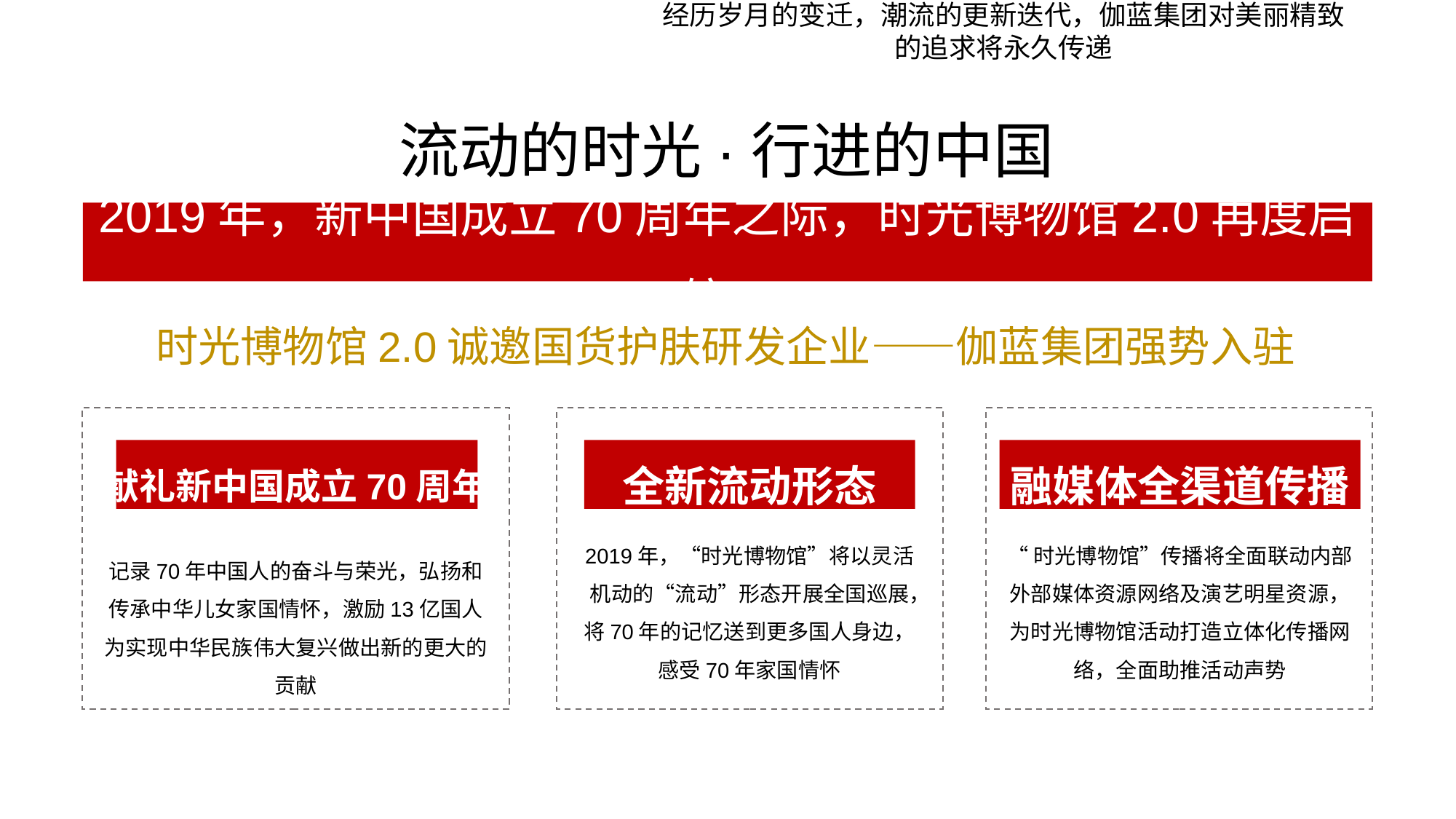

以对东方美学的独特视角追溯母亲那个年代起就有的美丽记忆
经历岁月的变迁，潮流的更新迭代，伽蓝集团对美丽精致的追求将永久传递
流动的时光·行进的中国
2019年，新中国成立70周年之际，时光博物馆2.0再度启航！
时光博物馆2.0诚邀国货护肤研发企业——伽蓝集团强势入驻

全新流动形态

2019年，“时光博物馆”将以灵活机动的“流动”形态开展全国巡展，将70年的记忆送到更多国人身边，
感受70年家国情怀
融媒体全渠道传播

“时光博物馆”传播将全面联动内部外部媒体资源网络及演艺明星资源，为时光博物馆活动打造立体化传播网络，全面助推活动声势
献礼新中国成立70周年

记录70年中国人的奋斗与荣光，弘扬和传承中华儿女家国情怀，激励13亿国人为实现中华民族伟大复兴做出新的更大的贡献